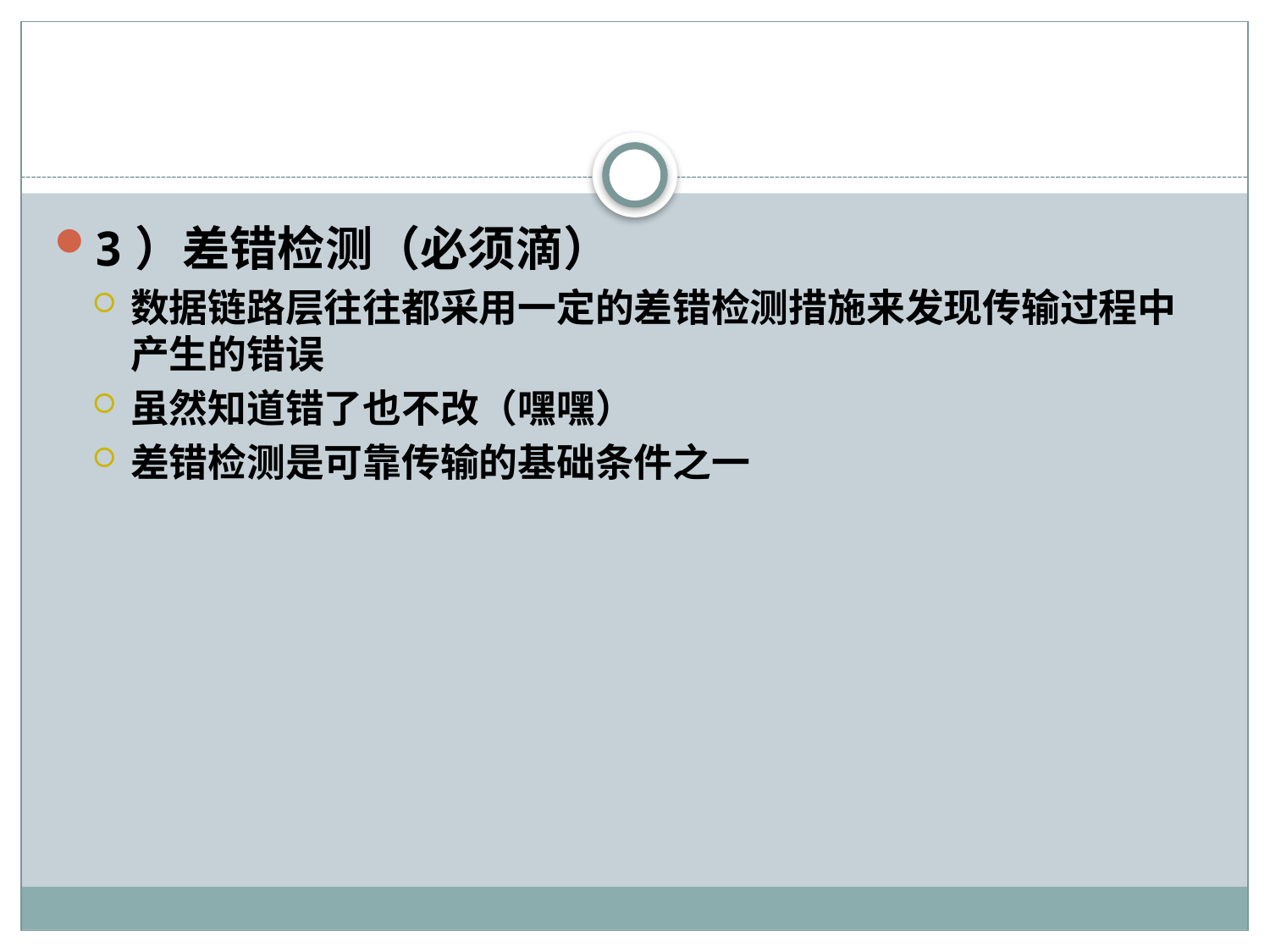

#
3）差错检测（必须滴）
数据链路层往往都采用一定的差错检测措施来发现传输过程中产生的错误
虽然知道错了也不改（嘿嘿）
差错检测是可靠传输的基础条件之一